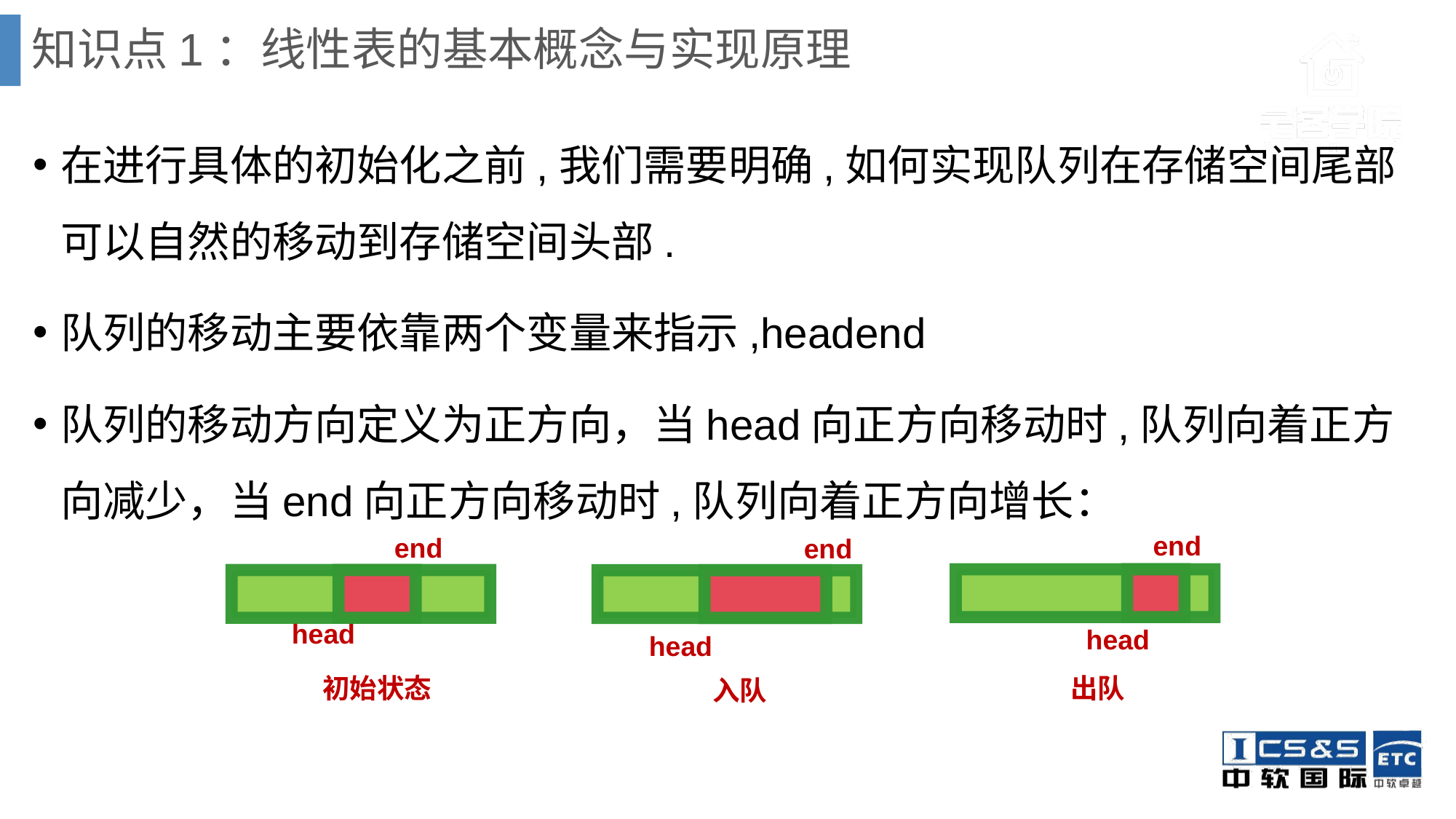

# 知识点1：线性表的基本概念与实现原理
在进行具体的初始化之前,我们需要明确,如何实现队列在存储空间尾部可以自然的移动到存储空间头部.
队列的移动主要依靠两个变量来指示,headend
队列的移动方向定义为正方向，当head向正方向移动时,队列向着正方向减少，当end向正方向移动时,队列向着正方向增长：

end
end
end

head
head
head
初始状态
出队
入队